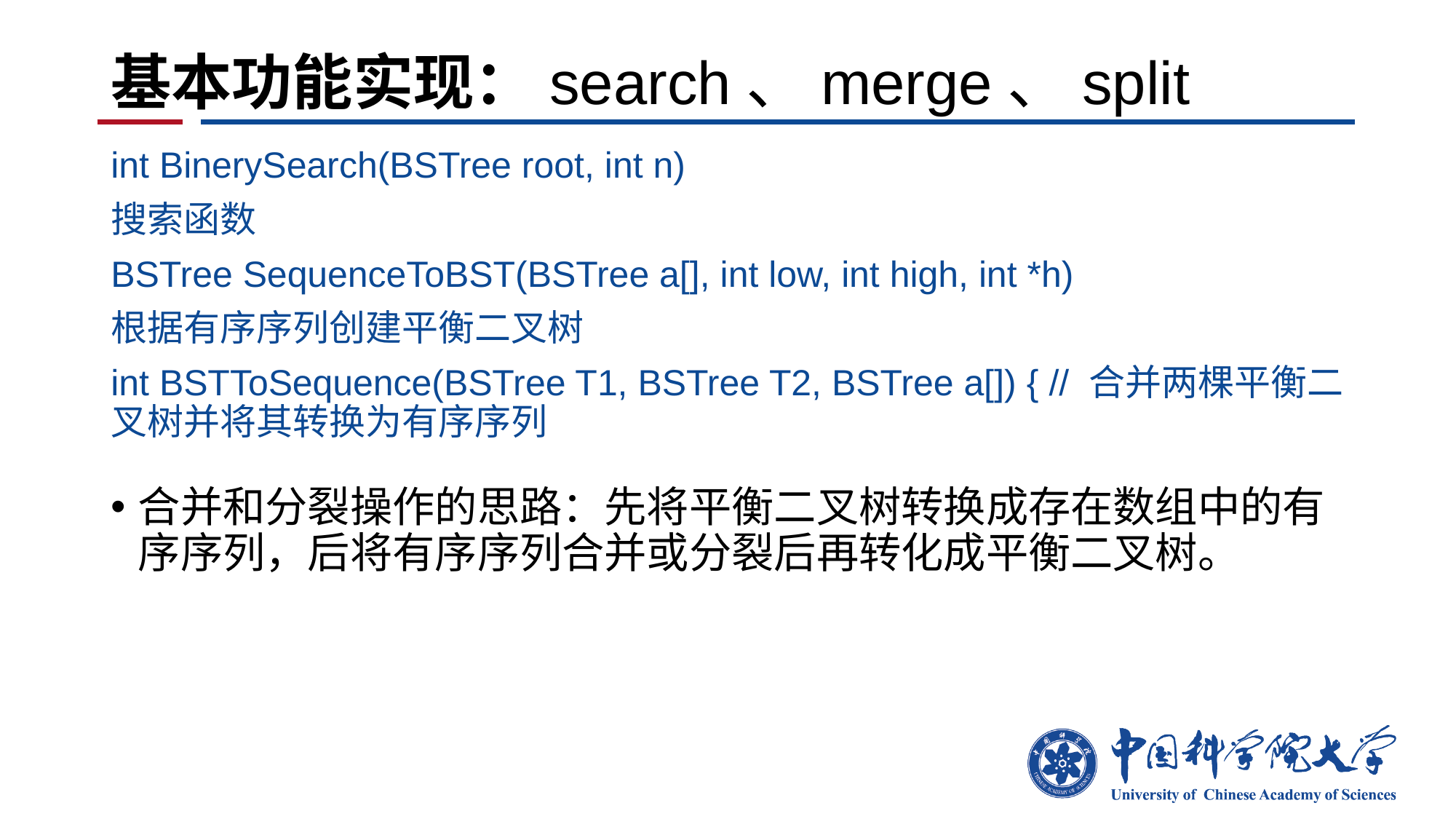

# 基本功能实现：search、merge、split
int BinerySearch(BSTree root, int n)
搜索函数
BSTree SequenceToBST(BSTree a[], int low, int high, int *h)
根据有序序列创建平衡二叉树
int BSTToSequence(BSTree T1, BSTree T2, BSTree a[]) { // 合并两棵平衡二叉树并将其转换为有序序列

合并和分裂操作的思路：先将平衡二叉树转换成存在数组中的有序序列，后将有序序列合并或分裂后再转化成平衡二叉树。